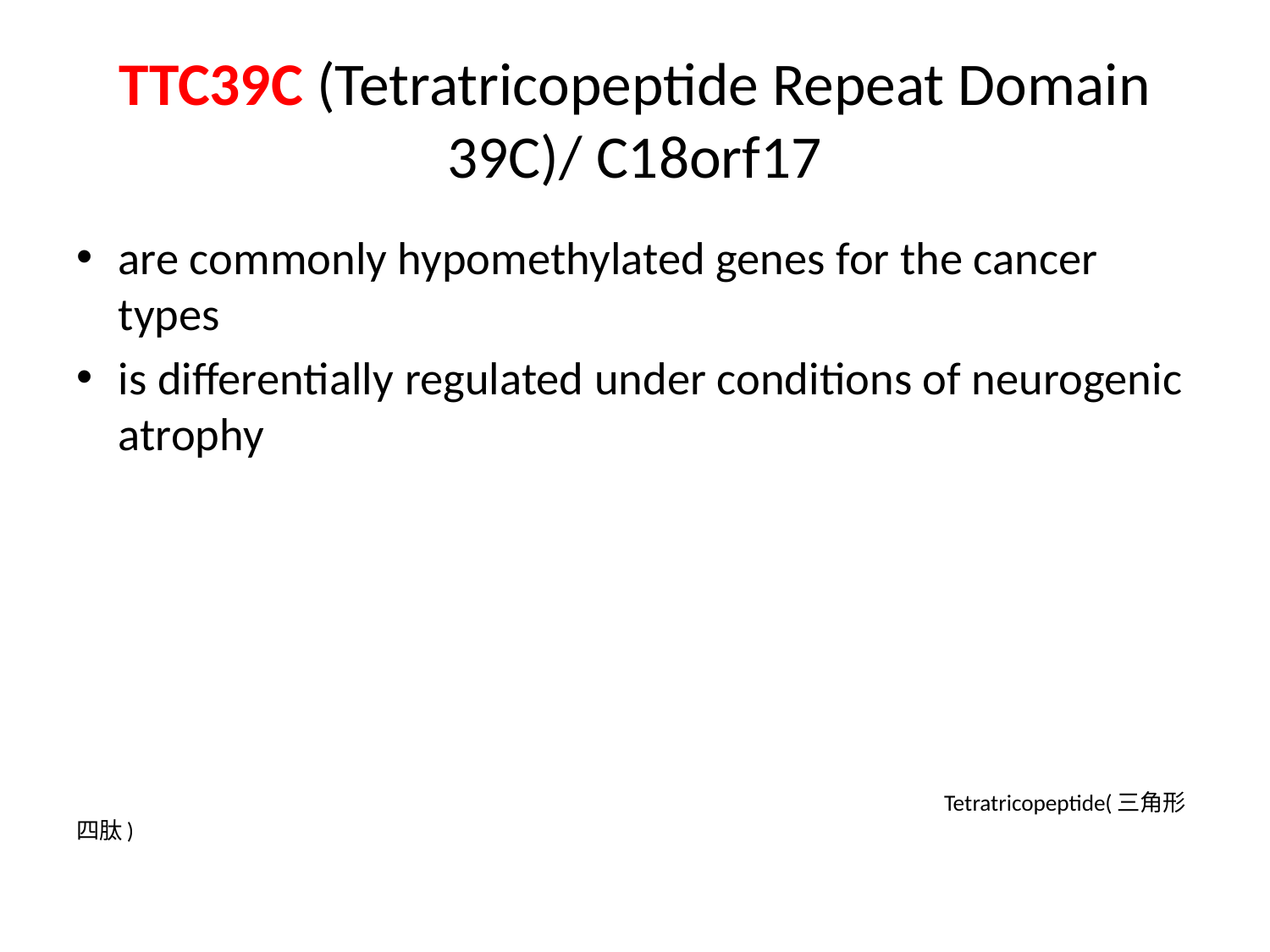

# TTC39C (Tetratricopeptide Repeat Domain 39C)/ C18orf17
are commonly hypomethylated genes for the cancer types
is differentially regulated under conditions of neurogenic atrophy

                                                                                                                                                                    Tetratricopeptide(三角形四肽)